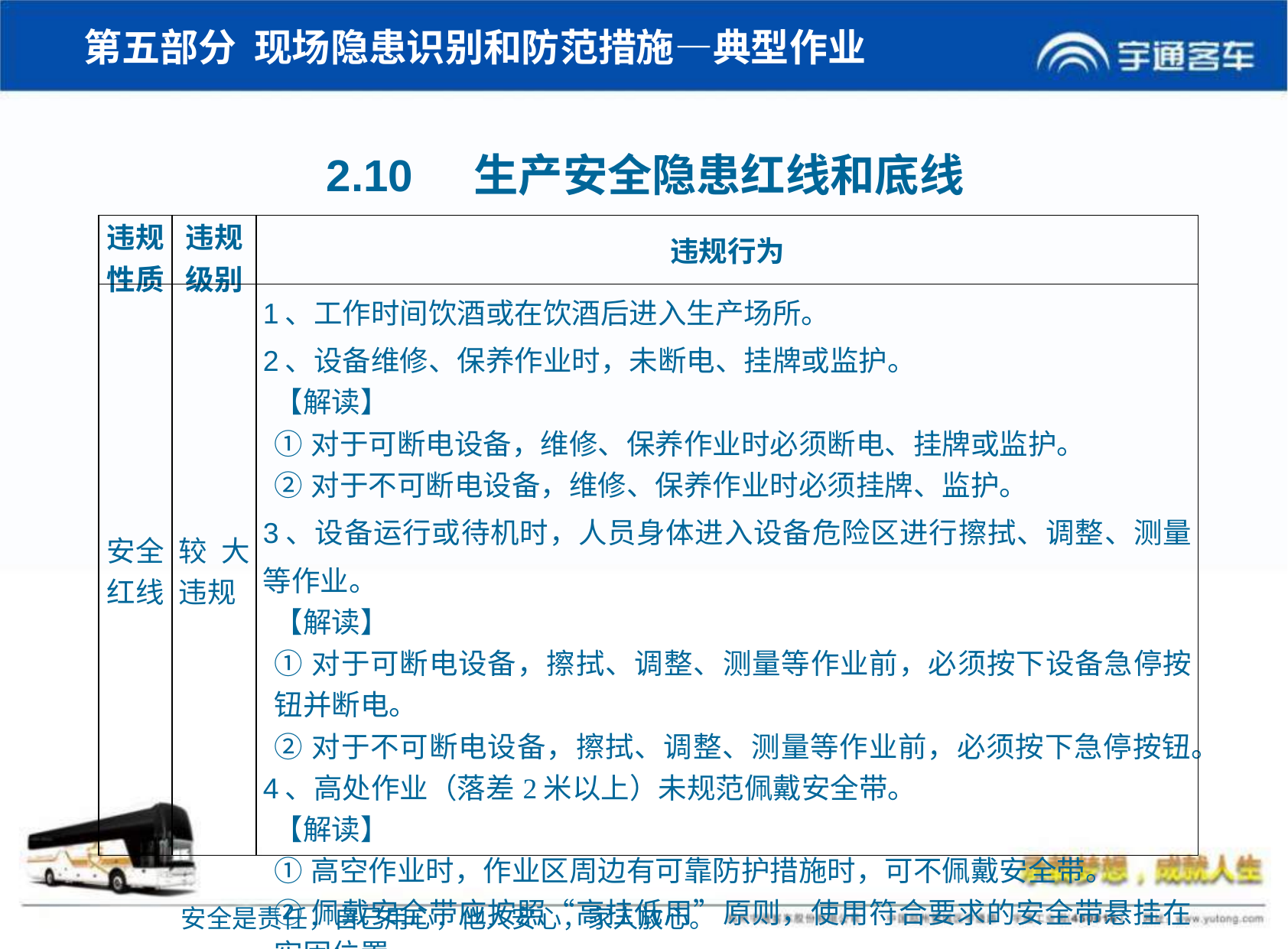

第五部分  现场隐患识别和防范措施—典型作业
2.10    生产安全隐患红线和底线
| 违规性质 | 违规级别 | 违规行为 |
| --- | --- | --- |
| 安全红线 | 较大违规 | 1、工作时间饮酒或在饮酒后进入生产场所。 2、设备维修、保养作业时，未断电、挂牌或监护。 【解读】 ①对于可断电设备，维修、保养作业时必须断电、挂牌或监护。 ②对于不可断电设备，维修、保养作业时必须挂牌、监护。 3、设备运行或待机时，人员身体进入设备危险区进行擦拭、调整、测量等作业。 【解读】 ①对于可断电设备，擦拭、调整、测量等作业前，必须按下设备急停按钮并断电。 ②对于不可断电设备，擦拭、调整、测量等作业前，必须按下急停按钮。 4、高处作业（落差2米以上）未规范佩戴安全带。 【解读】 ①高空作业时，作业区周边有可靠防护措施时，可不佩戴安全带。 ②佩戴安全带应按照“高挂低用”原则，使用符合要求的安全带悬挂在牢固位置。 |